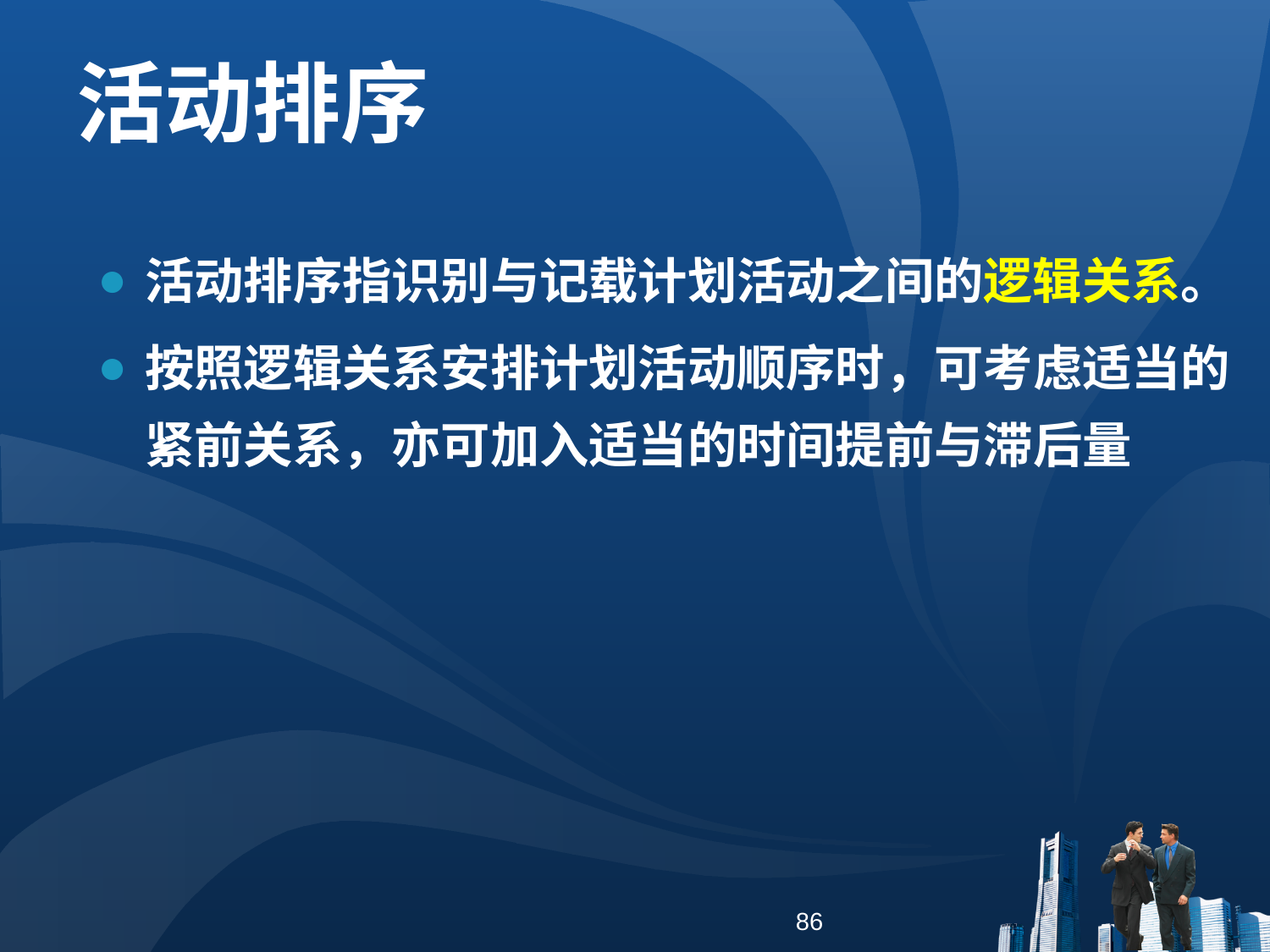

活动排序
活动排序指识别与记载计划活动之间的逻辑关系。
按照逻辑关系安排计划活动顺序时，可考虑适当的紧前关系，亦可加入适当的时间提前与滞后量
86